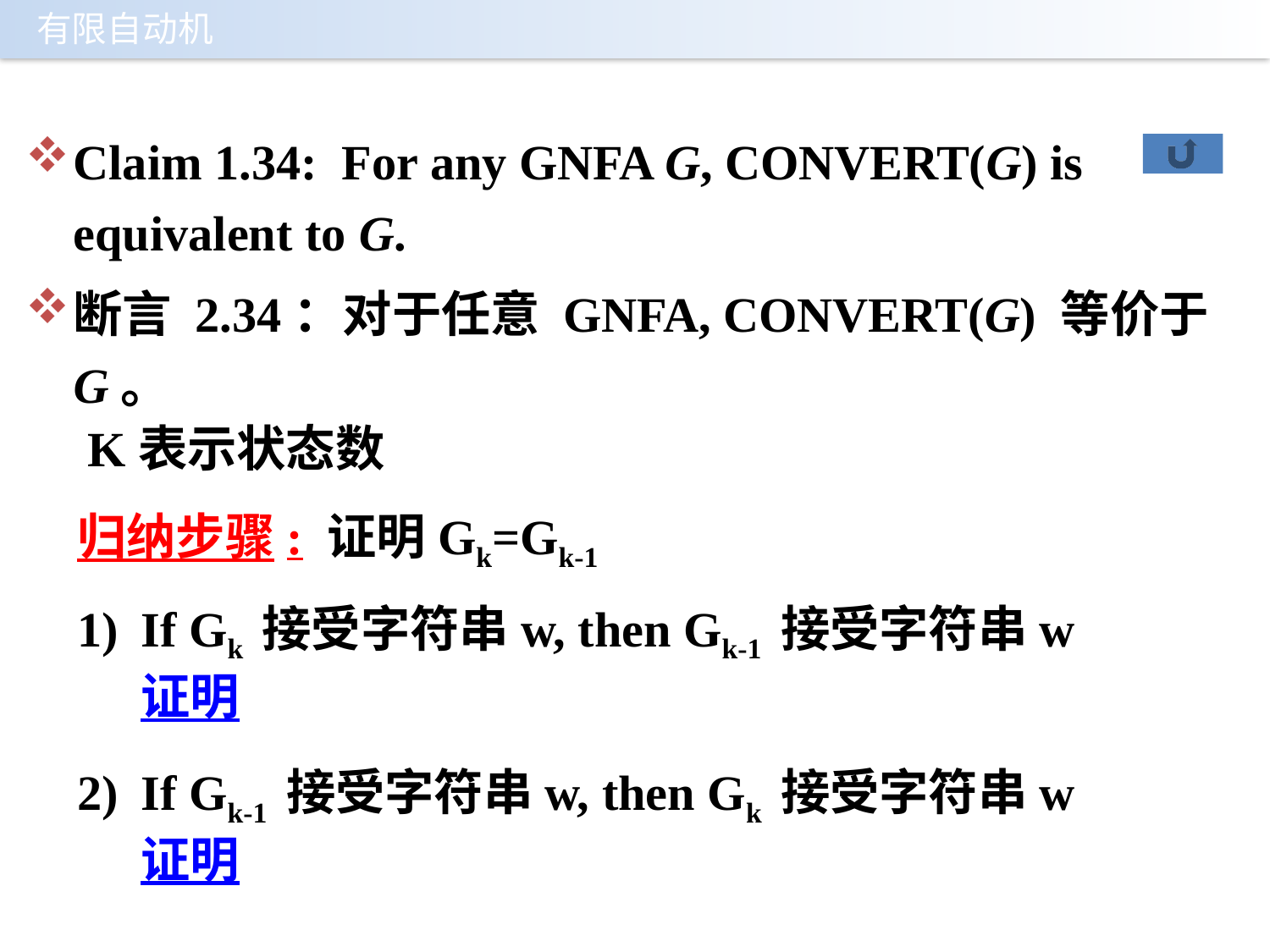

Claim 1.34:  For any GNFA G, CONVERT(G) is equivalent to G.
断言 2.34：对于任意 GNFA, CONVERT(G) 等价于G。

断言2.34 对于任意的GNFA,Convert(G)=G;
K表示状态数
归纳步骤: 证明Gk=Gk-1
If Gk 接受字符串w, then Gk-1 接受字符串w  证明
If Gk-1 接受字符串w, then Gk 接受字符串w   证明